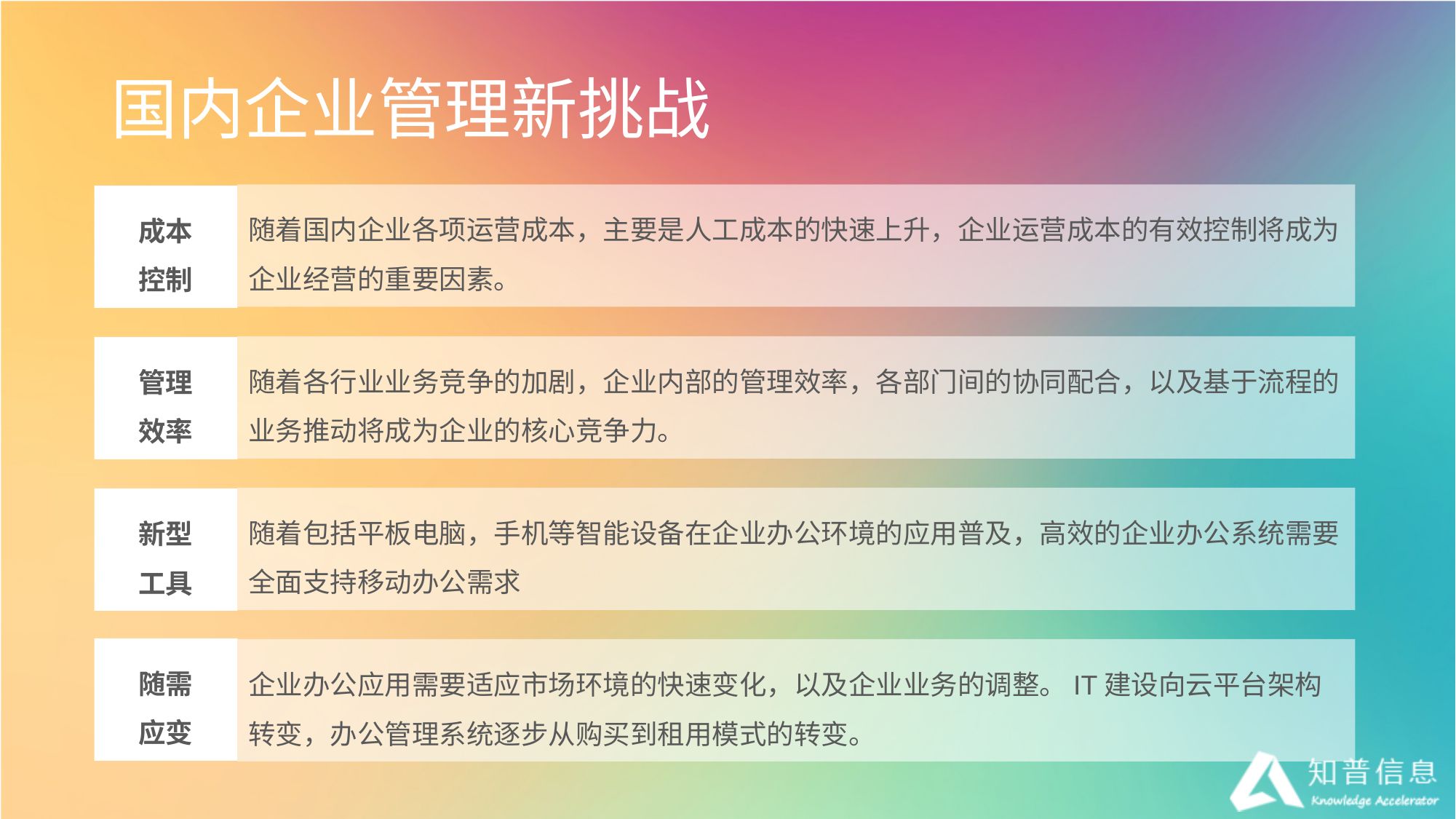

# 国内企业管理新挑战
随着国内企业各项运营成本，主要是人工成本的快速上升，企业运营成本的有效控制将成为企业经营的重要因素。
成本
控制
随着各行业业务竞争的加剧，企业内部的管理效率，各部门间的协同配合，以及基于流程的业务推动将成为企业的核心竞争力。
管理
效率
随着包括平板电脑，手机等智能设备在企业办公环境的应用普及，高效的企业办公系统需要全面支持移动办公需求
新型
工具
随需
应变
企业办公应用需要适应市场环境的快速变化，以及企业业务的调整。IT建设向云平台架构转变，办公管理系统逐步从购买到租用模式的转变。